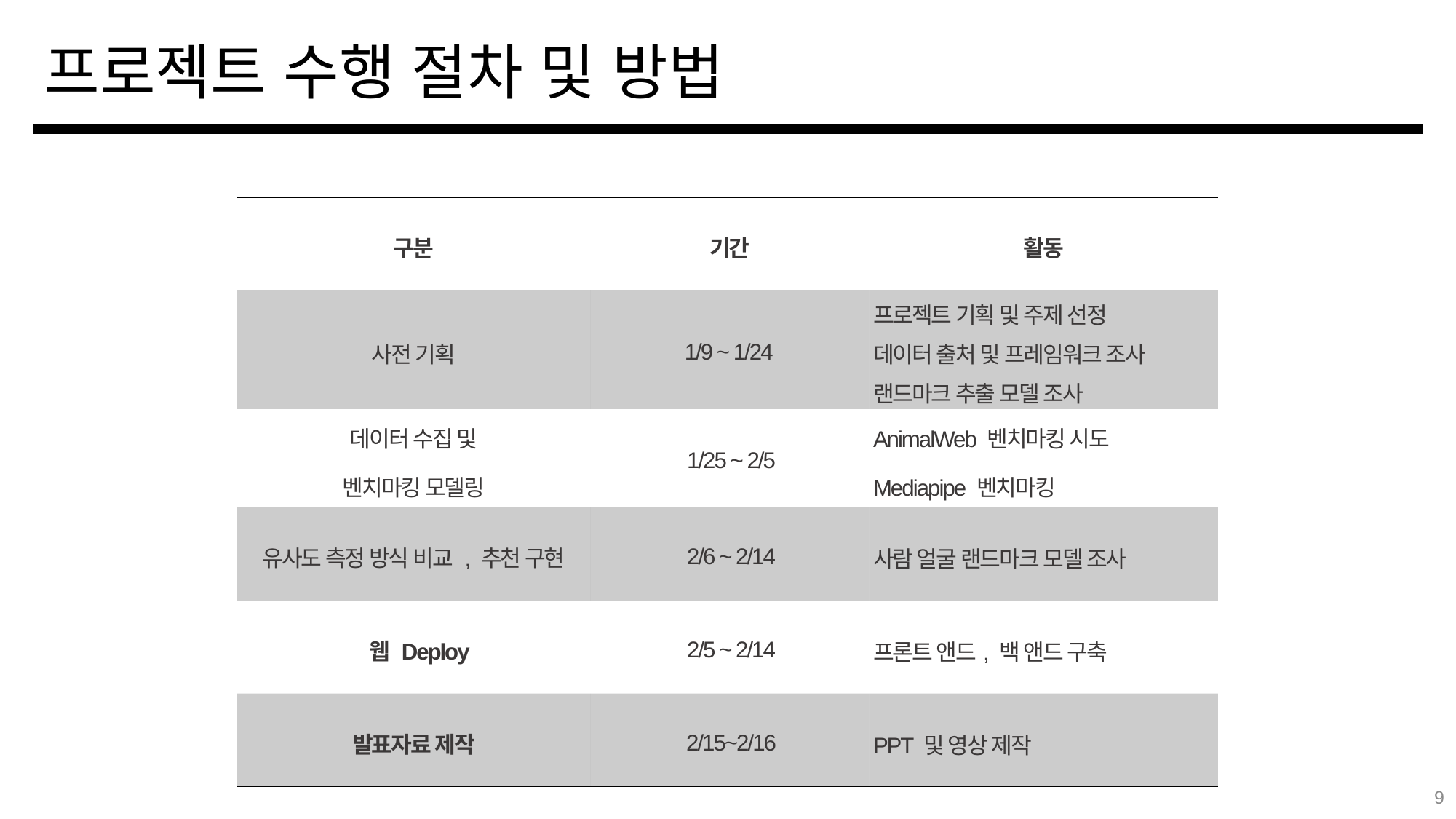

# 프로젝트 수행 절차 및 방법
| 구분 | 기간 | 활동 |
| --- | --- | --- |
| 사전 기획 | 1/9 ~ 1/24 | 프로젝트 기획 및 주제 선정 데이터 출처 및 프레임워크 조사 랜드마크 추출 모델 조사 |
| 데이터 수집 및 벤치마킹 모델링 | 1/25 ~ 2/5 | AnimalWeb 벤치마킹 시도 Mediapipe 벤치마킹 |
| 유사도 측정 방식 비교 , 추천 구현 | 2/6 ~ 2/14 | 사람 얼굴 랜드마크 모델 조사 |
| 웹 Deploy | 2/5 ~ 2/14 | 프론트 앤드, 백 앤드 구축 |
| 발표자료 제작 | 2/15~2/16 | PPT 및 영상 제작 |
9